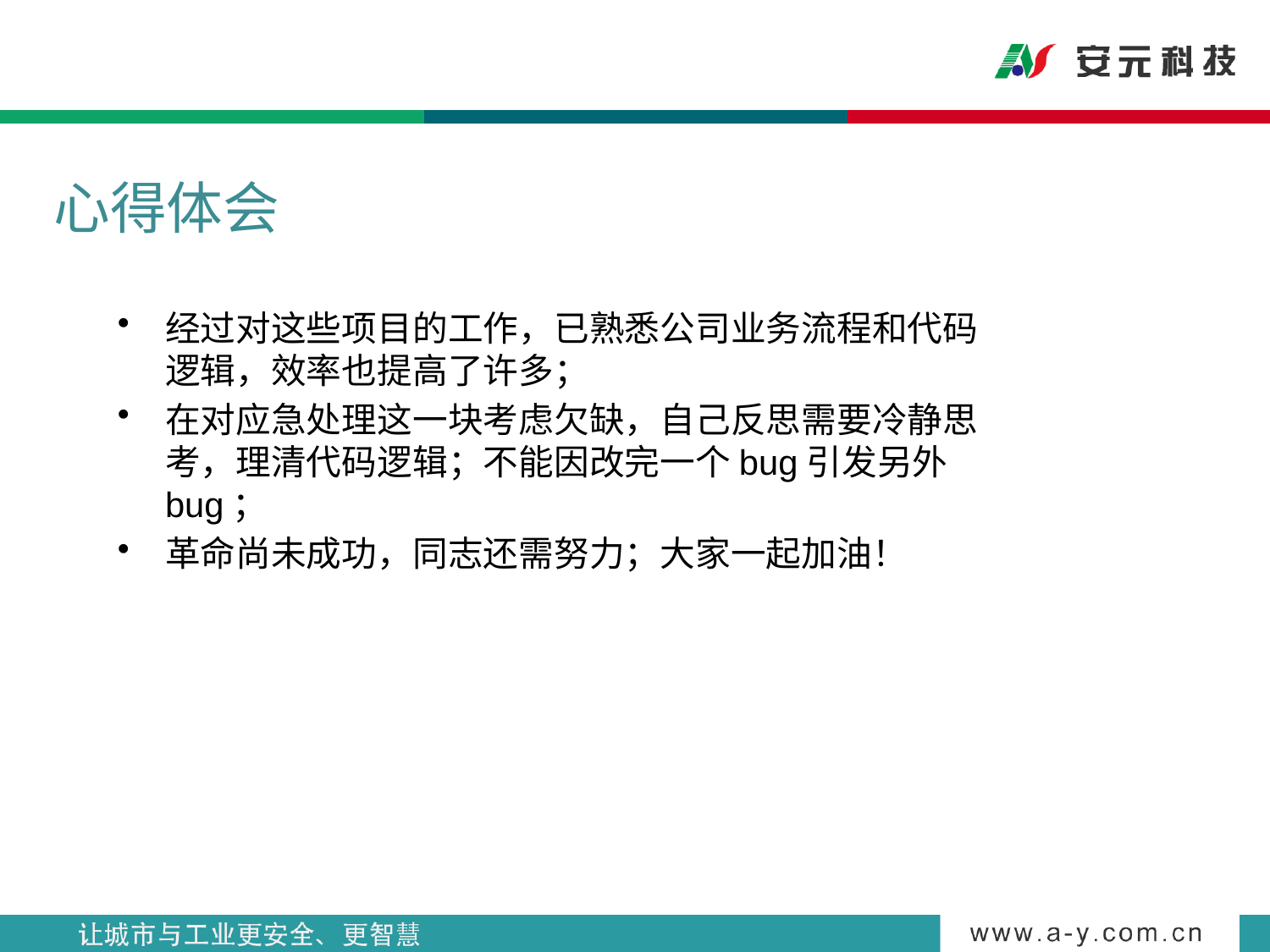

# 心得体会
经过对这些项目的工作，已熟悉公司业务流程和代码逻辑，效率也提高了许多；
在对应急处理这一块考虑欠缺，自己反思需要冷静思考，理清代码逻辑；不能因改完一个bug引发另外bug；
革命尚未成功，同志还需努力；大家一起加油！